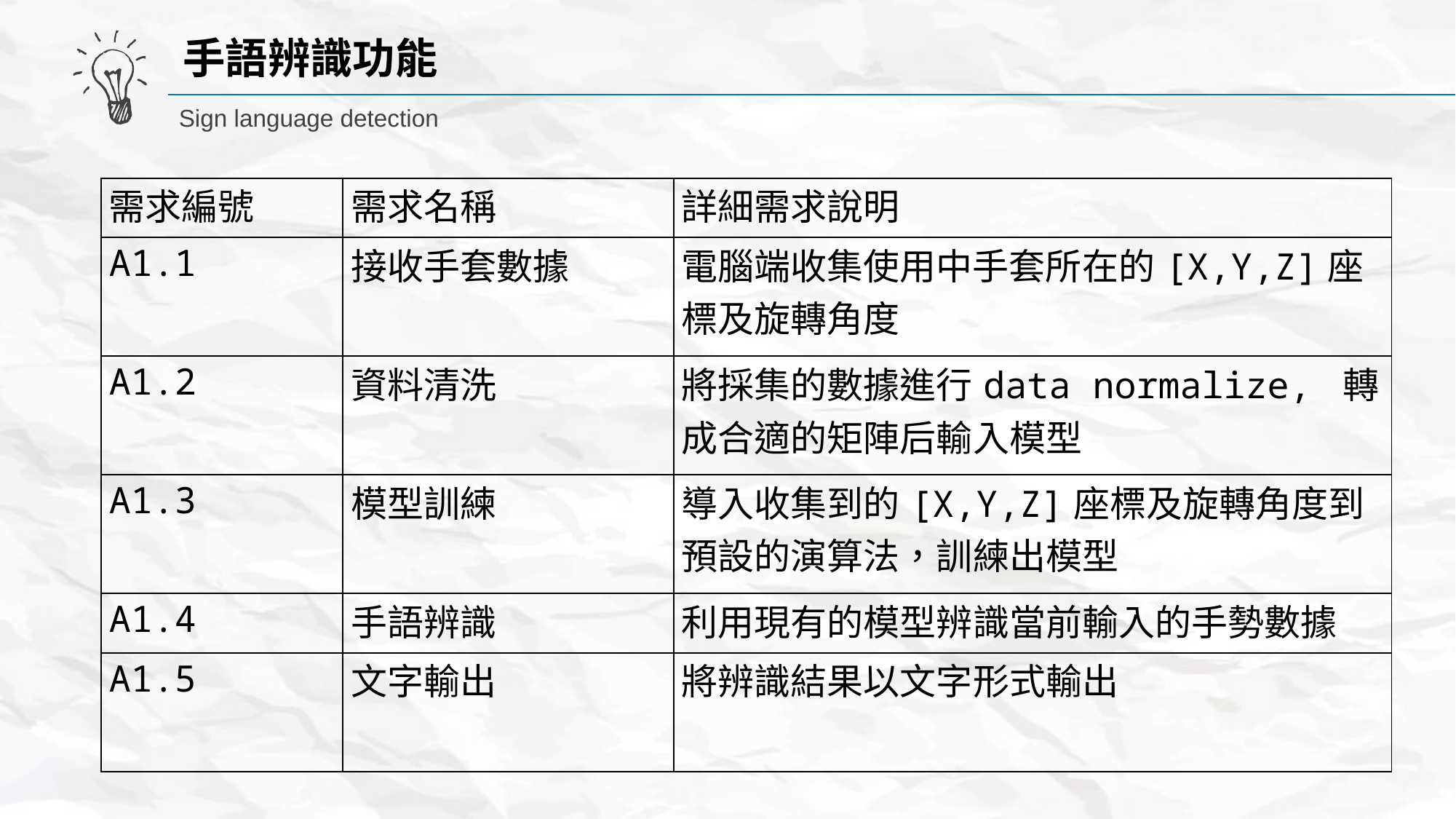

手語辨識功能

Sign language detection
| 需求編號 | 需求名稱 | 詳細需求說明 |
| --- | --- | --- |
| A1.1 | 接收手套數據 | 電腦端收集使用中手套所在的[X,Y,Z]座標及旋轉角度 |
| A1.2 | 資料清洗 | 將採集的數據進行data normalize, 轉成合適的矩陣后輸入模型 |
| A1.3 | 模型訓練 | 導入收集到的[X,Y,Z]座標及旋轉角度到預設的演算法，訓練出模型 |
| A1.4 | 手語辨識 | 利用現有的模型辨識當前輸入的手勢數據 |
| A1.5 | 文字輸出 | 將辨識結果以文字形式輸出 |